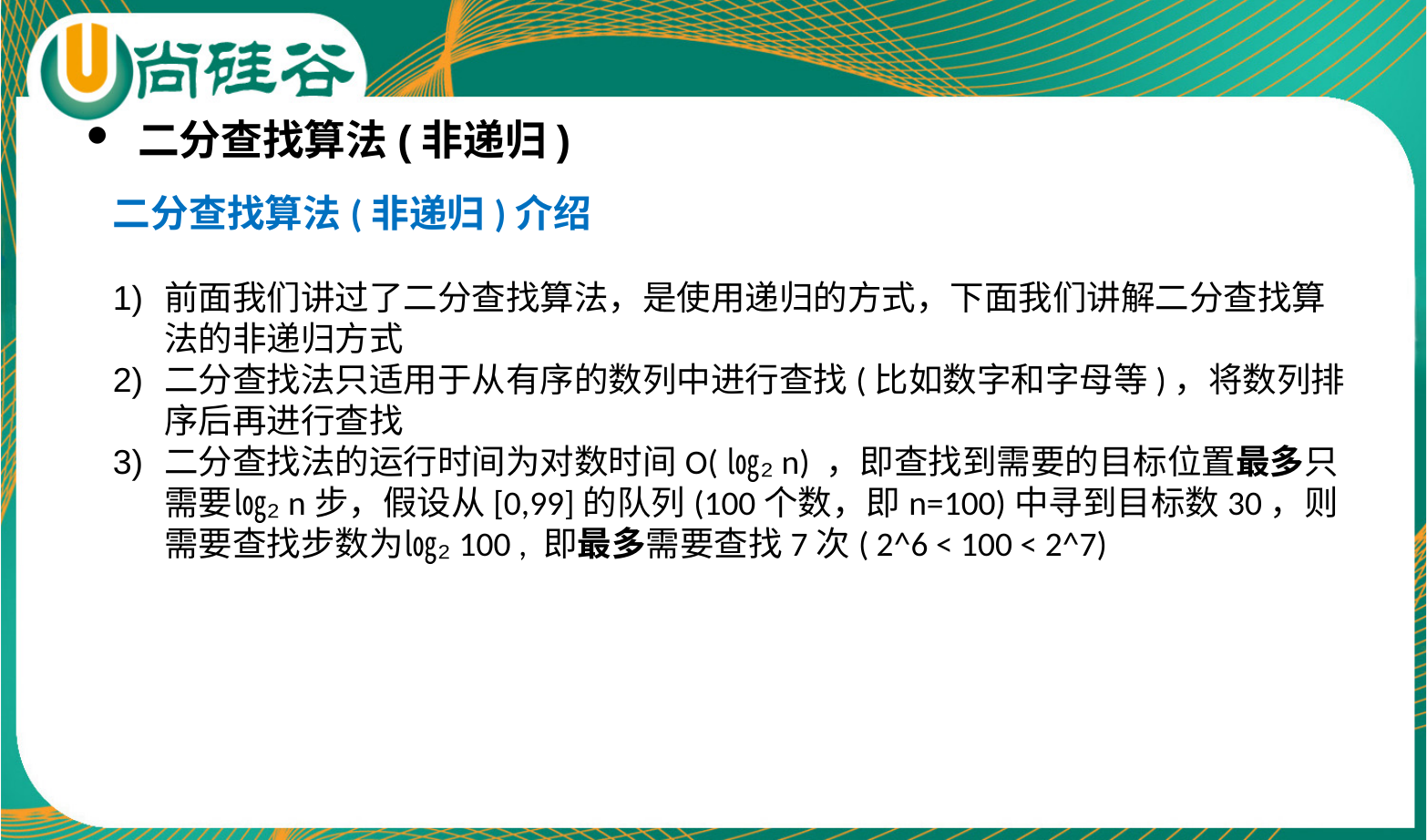

二分查找算法(非递归)
二分查找算法(非递归)介绍

前面我们讲过了二分查找算法，是使用递归的方式，下面我们讲解二分查找算法的非递归方式
二分查找法只适用于从有序的数列中进行查找(比如数字和字母等)，将数列排序后再进行查找
二分查找法的运行时间为对数时间O(㏒₂n) ，即查找到需要的目标位置最多只需要㏒₂n步，假设从[0,99]的队列(100个数，即n=100)中寻到目标数30，则需要查找步数为㏒₂100 , 即最多需要查找7次( 2^6 < 100 < 2^7)